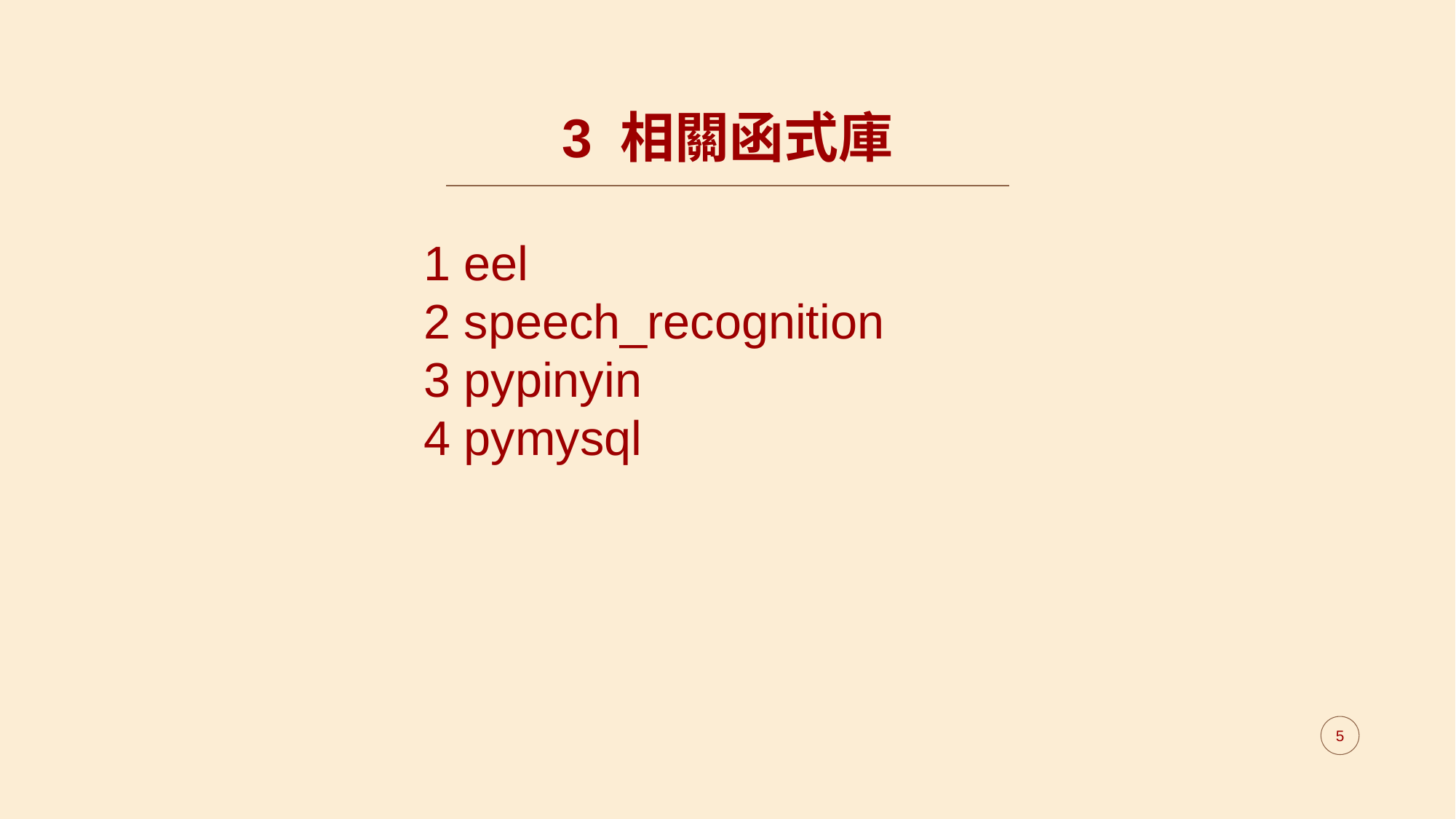

# 3 相關函式庫
1 eel
2 speech_recognition
3 pypinyin
4 pymysql

5